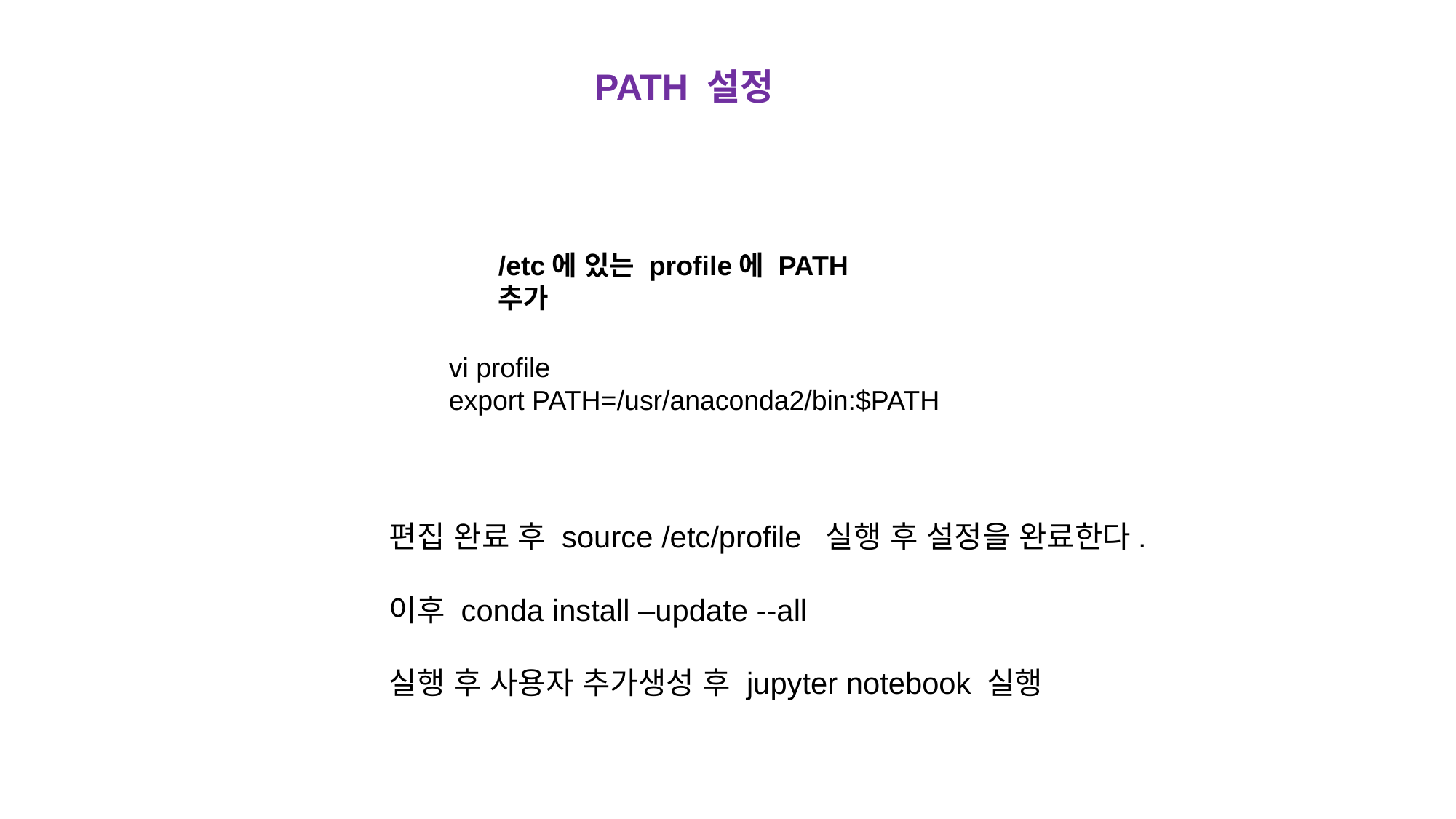

PATH 설정
/etc에 있는 profile에 PATH 추가
vi profile
export PATH=/usr/anaconda2/bin:$PATH
편집 완료 후 source /etc/profile  실행 후 설정을 완료한다.

이후 conda install –update --all

실행 후 사용자 추가생성 후 jupyter notebook 실행